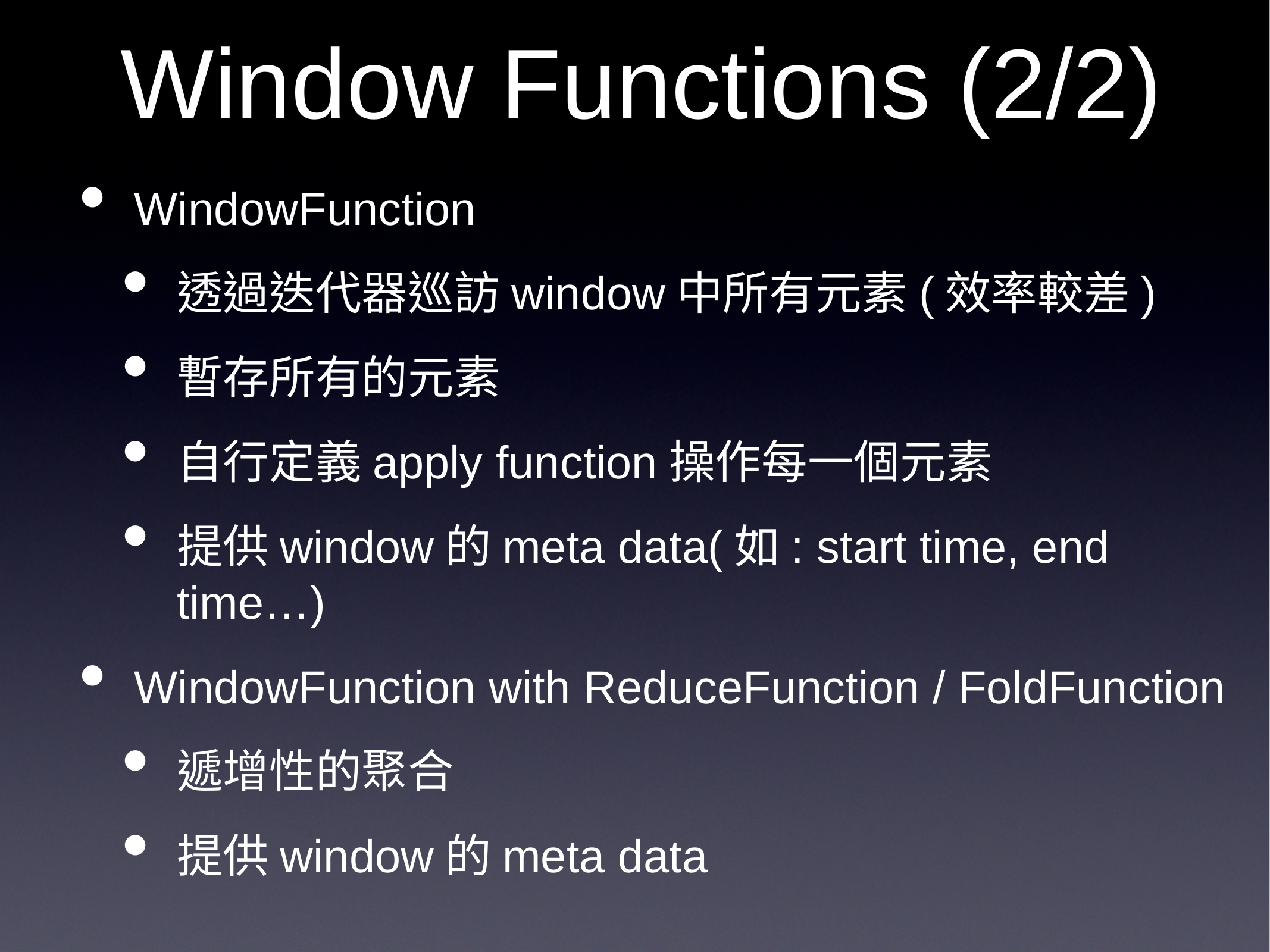

# Window Functions (2/2)
WindowFunction
透過迭代器巡訪window中所有元素(效率較差)
暫存所有的元素
自行定義apply function操作每一個元素
提供window的meta data(如: start time, end time…)
WindowFunction with ReduceFunction / FoldFunction
遞增性的聚合
提供window的meta data